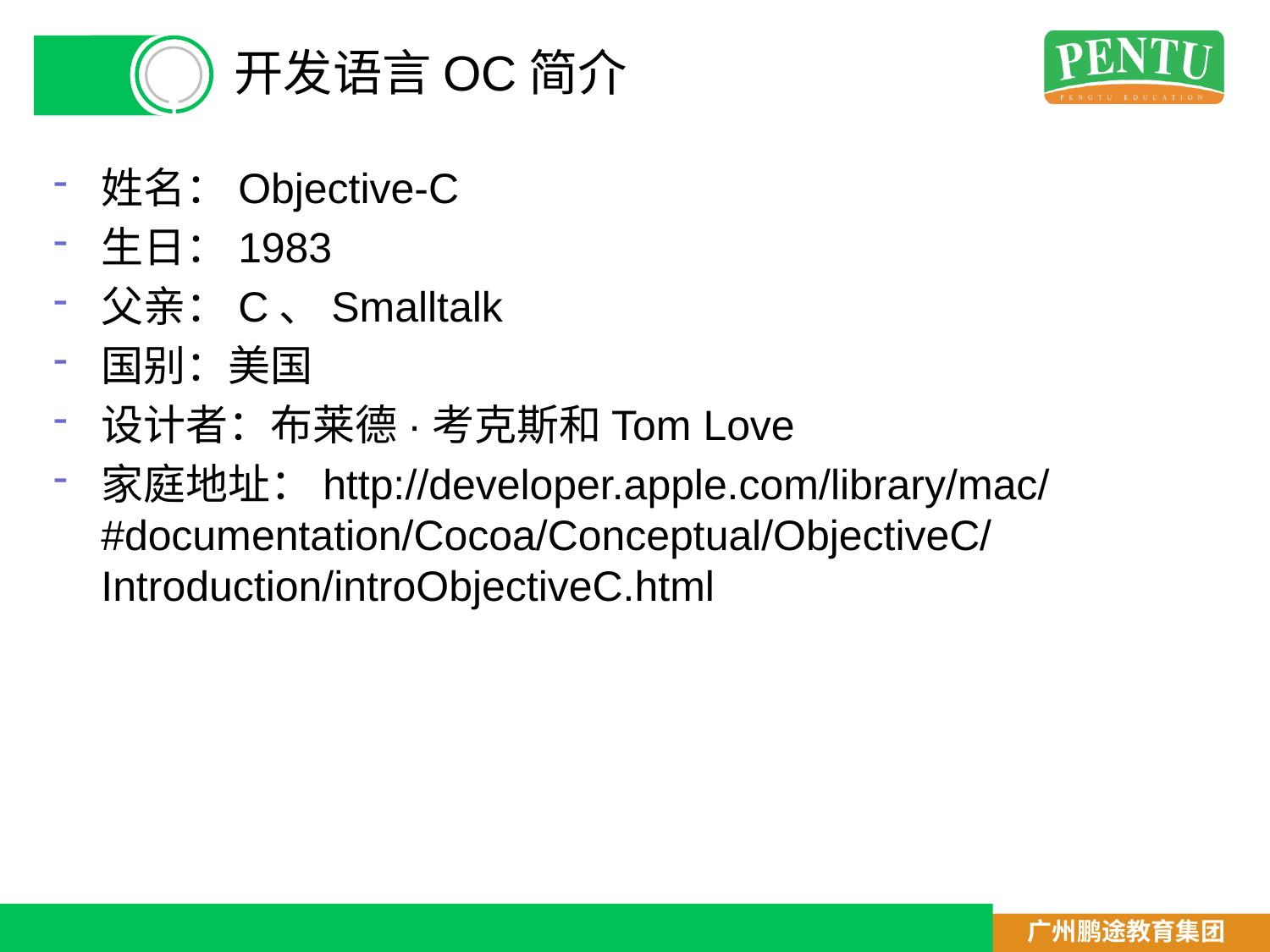

# 开发语言OC简介
姓名：Objective-C
生日：1983
父亲：C、Smalltalk
国别：美国
设计者：布莱德·考克斯和Tom Love
家庭地址：http://developer.apple.com/library/mac/#documentation/Cocoa/Conceptual/ObjectiveC/Introduction/introObjectiveC.html